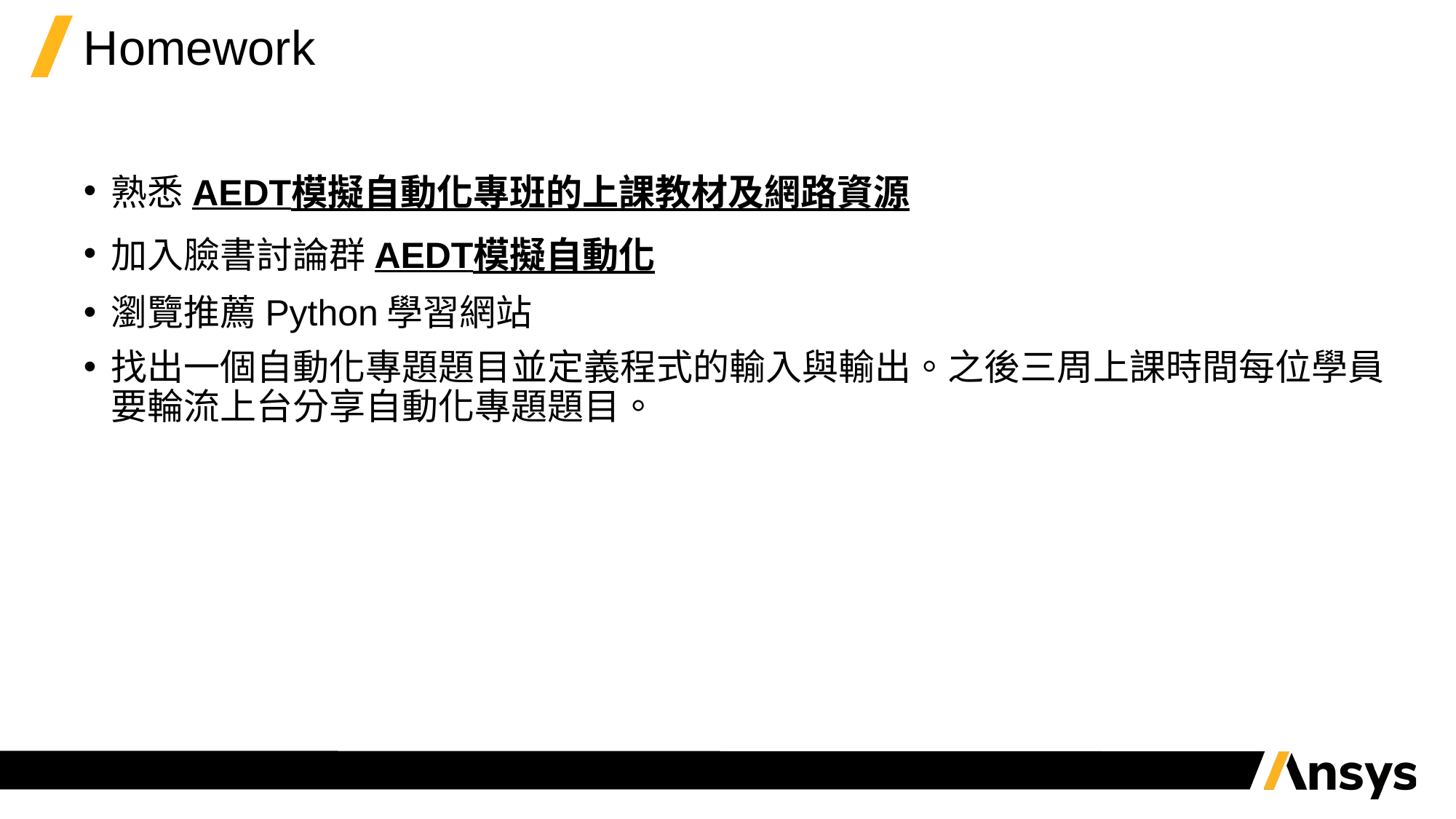

# Homework
熟悉AEDT模擬自動化專班的上課教材及網路資源
加入臉書討論群AEDT模擬自動化
瀏覽推薦Python學習網站
找出一個自動化專題題目並定義程式的輸入與輸出。之後三周上課時間每位學員要輪流上台分享自動化專題題目。